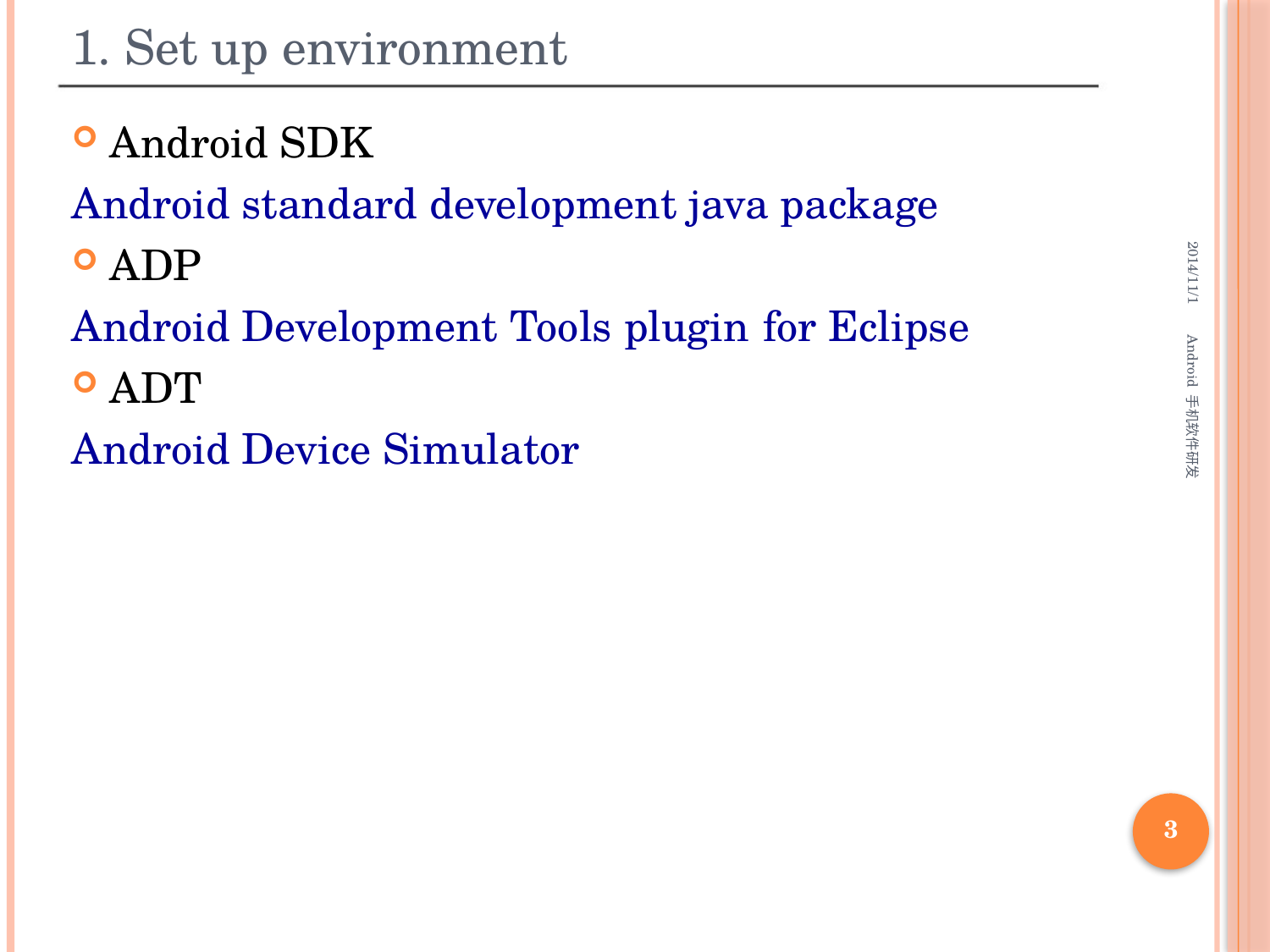

# 1. Set up environment
Android SDK
Android standard development java package
ADP
Android Development Tools plugin for Eclipse
ADT
Android Device Simulator
2014/11/1
Android 手机软件研发
3